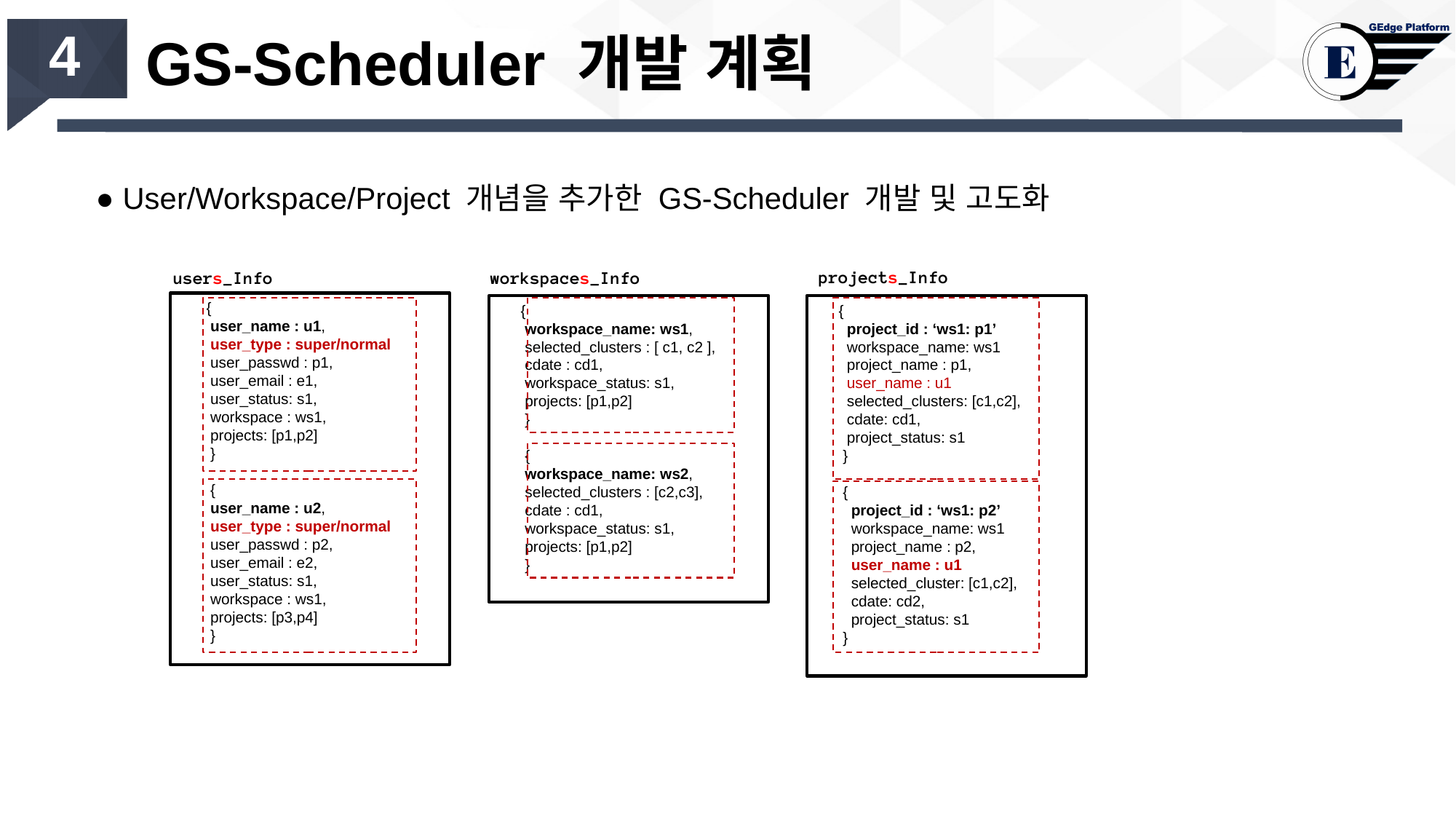

# GS-Scheduler 개발 계획
4
● User/Workspace/Project 개념을 추가한 GS-Scheduler 개발 및 고도화
projects_Info
users_Info
workspaces_Info
      {
       user_name : u1,
       user_type : super/normal
       user_passwd : p1,
       user_email : e1,
       user_status: s1,
       workspace : ws1,
       projects: [p1,p2]
       }

       {
       user_name : u2,
       user_type : super/normal
       user_passwd : p2,
       user_email : e2,
       user_status: s1,
       workspace : ws1,
       projects: [p3,p4]
       }

     {
       project_id : ‘ws1: p1’
       workspace_name: ws1
       project_name : p1,
       user_name : u1
       selected_clusters: [c1,c2],
       cdate: cd1,
       project_status: s1
      }

      {
        project_id : ‘ws1: p2’
        workspace_name: ws1
        project_name : p2,
        user_name : u1
        selected_cluster: [c1,c2],
        cdate: cd2,
        project_status: s1
      }

     {
      workspace_name: ws1,
      selected_clusters : [ c1, c2 ],
      cdate : cd1,
      workspace_status: s1,
      projects: [p1,p2]
      }

      {
      workspace_name: ws2,
      selected_clusters : [c2,c3],
      cdate : cd1,
      workspace_status: s1,
      projects: [p1,p2]
      }